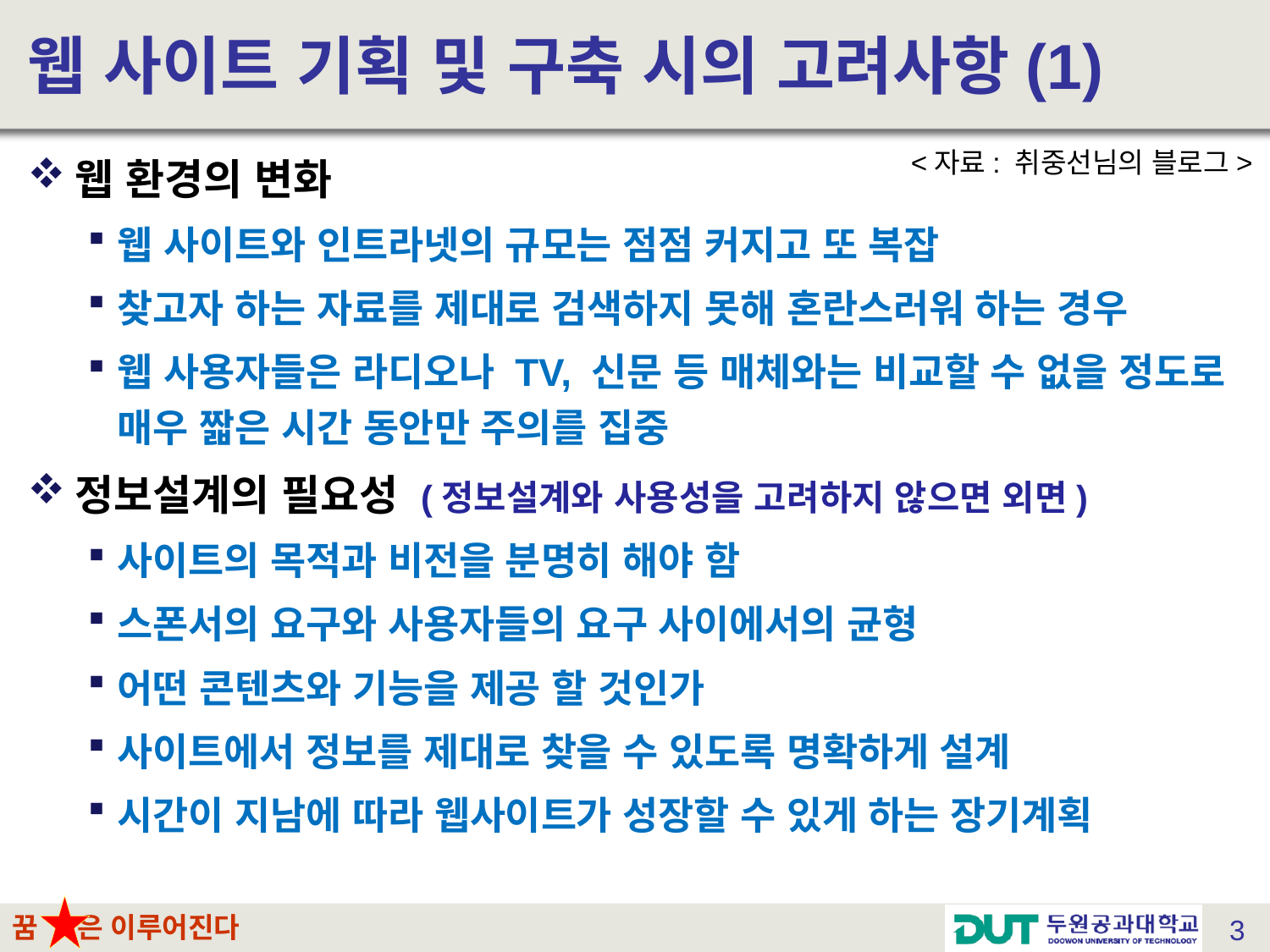

# 웹 사이트 기획 및 구축 시의 고려사항(1)
웹 환경의 변화
웹 사이트와 인트라넷의 규모는 점점 커지고 또 복잡
찾고자 하는 자료를 제대로 검색하지 못해 혼란스러워 하는 경우
웹 사용자들은 라디오나 TV, 신문 등 매체와는 비교할 수 없을 정도로 매우 짧은 시간 동안만 주의를 집중
정보설계의 필요성 (정보설계와 사용성을 고려하지 않으면 외면)
사이트의 목적과 비전을 분명히 해야 함
스폰서의 요구와 사용자들의 요구 사이에서의 균형
어떤 콘텐츠와 기능을 제공 할 것인가
사이트에서 정보를 제대로 찾을 수 있도록 명확하게 설계
시간이 지남에 따라 웹사이트가 성장할 수 있게 하는 장기계획
<자료: 취중선님의 블로그>